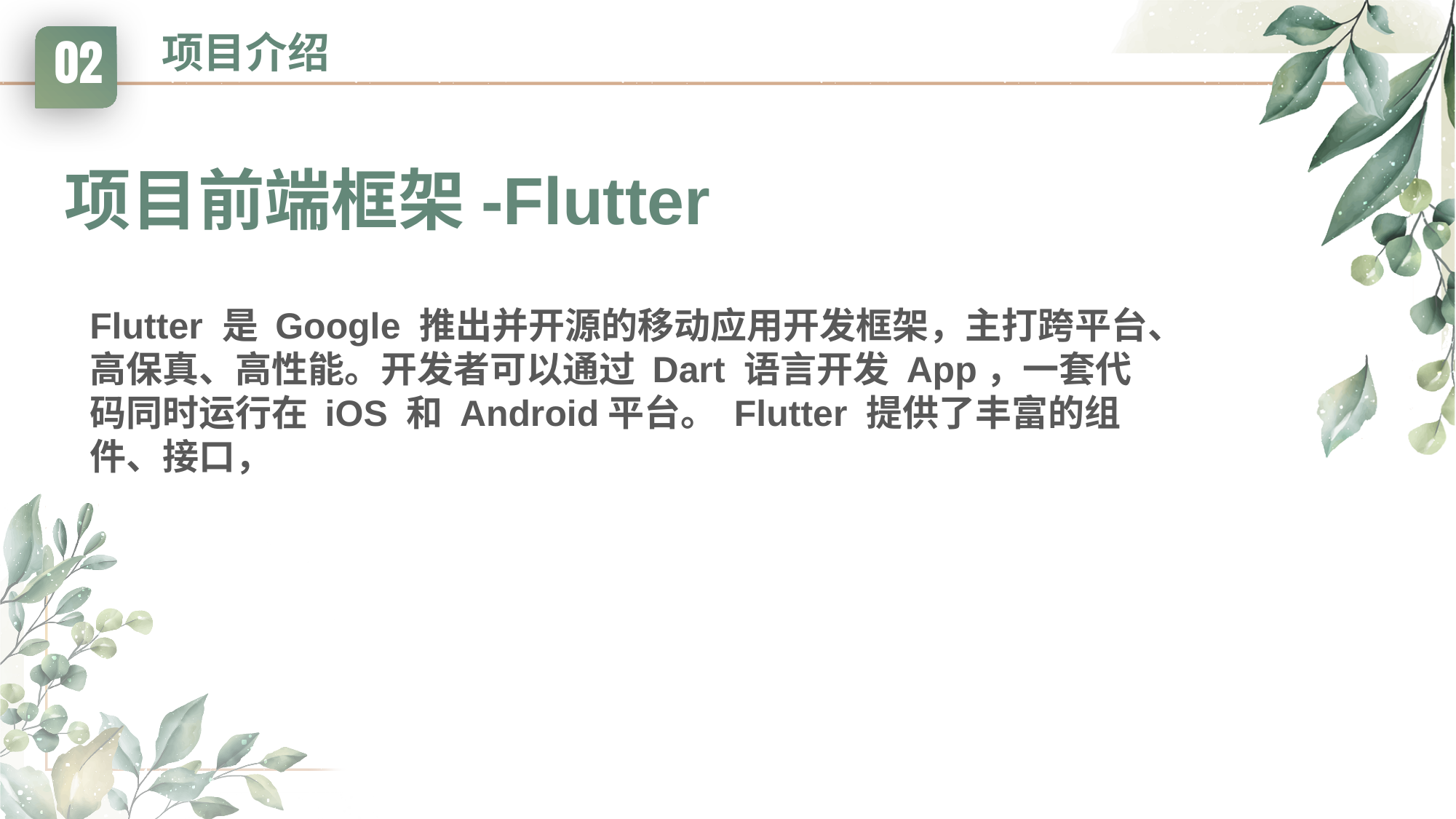

# 项目介绍
02
项目前端框架-Flutter
Flutter 是 Google 推出并开源的移动应用开发框架，主打跨平台、高保真、高性能。开发者可以通过 Dart 语言开发 App，一套代码同时运行在 iOS 和 Android平台。 Flutter 提供了丰富的组件、接口，